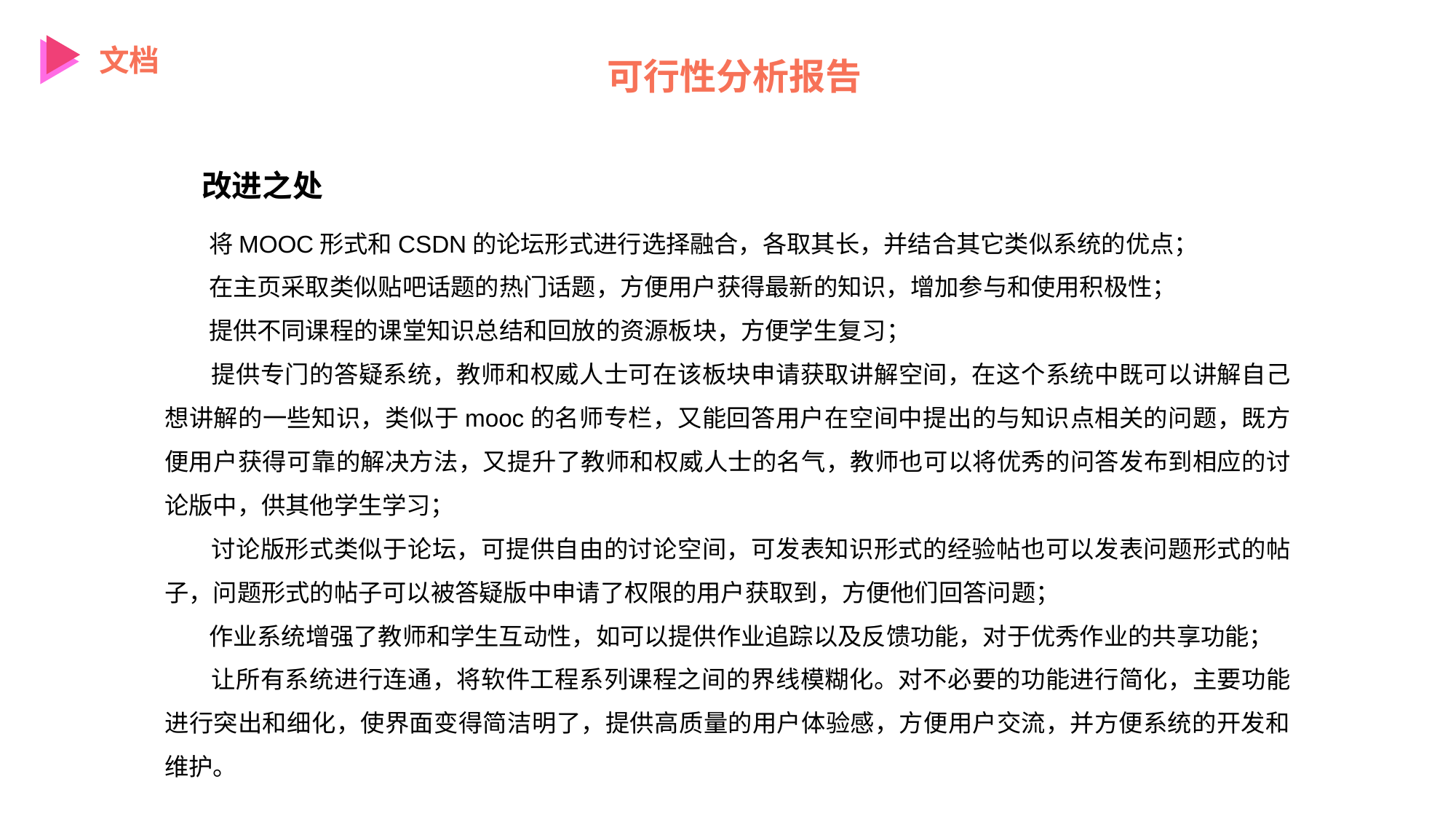

文档
可行性分析报告
改进之处
       将MOOC形式和CSDN的论坛形式进行选择融合，各取其长，并结合其它类似系统的优点；
       在主页采取类似贴吧话题的热门话题，方便用户获得最新的知识，增加参与和使用积极性；
       提供不同课程的课堂知识总结和回放的资源板块，方便学生复习；
       提供专门的答疑系统，教师和权威人士可在该板块申请获取讲解空间，在这个系统中既可以讲解自己想讲解的一些知识，类似于mooc的名师专栏，又能回答用户在空间中提出的与知识点相关的问题，既方便用户获得可靠的解决方法，又提升了教师和权威人士的名气，教师也可以将优秀的问答发布到相应的讨论版中，供其他学生学习；
       讨论版形式类似于论坛，可提供自由的讨论空间，可发表知识形式的经验帖也可以发表问题形式的帖子，问题形式的帖子可以被答疑版中申请了权限的用户获取到，方便他们回答问题；
       作业系统增强了教师和学生互动性，如可以提供作业追踪以及反馈功能，对于优秀作业的共享功能；
       让所有系统进行连通，将软件工程系列课程之间的界线模糊化。对不必要的功能进行简化，主要功能进行突出和细化，使界面变得简洁明了，提供高质量的用户体验感，方便用户交流，并方便系统的开发和维护。